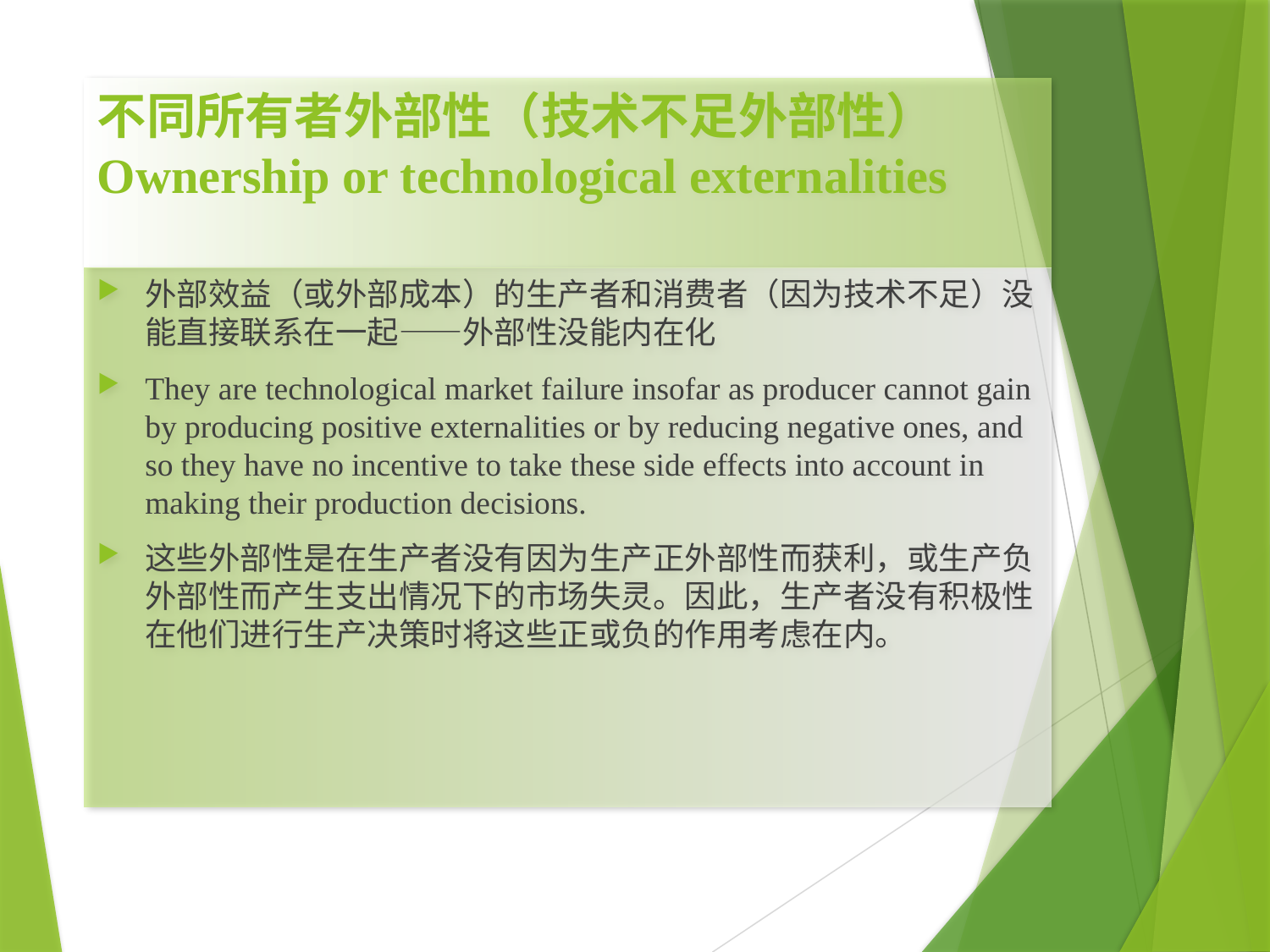

# 不同所有者外部性（技术不足外部性） Ownership or technological externalities
外部效益（或外部成本）的生产者和消费者（因为技术不足）没能直接联系在一起——外部性没能内在化
They are technological market failure insofar as producer cannot gain by producing positive externalities or by reducing negative ones, and so they have no incentive to take these side effects into account in making their production decisions.
这些外部性是在生产者没有因为生产正外部性而获利，或生产负外部性而产生支出情况下的市场失灵。因此，生产者没有积极性在他们进行生产决策时将这些正或负的作用考虑在内。